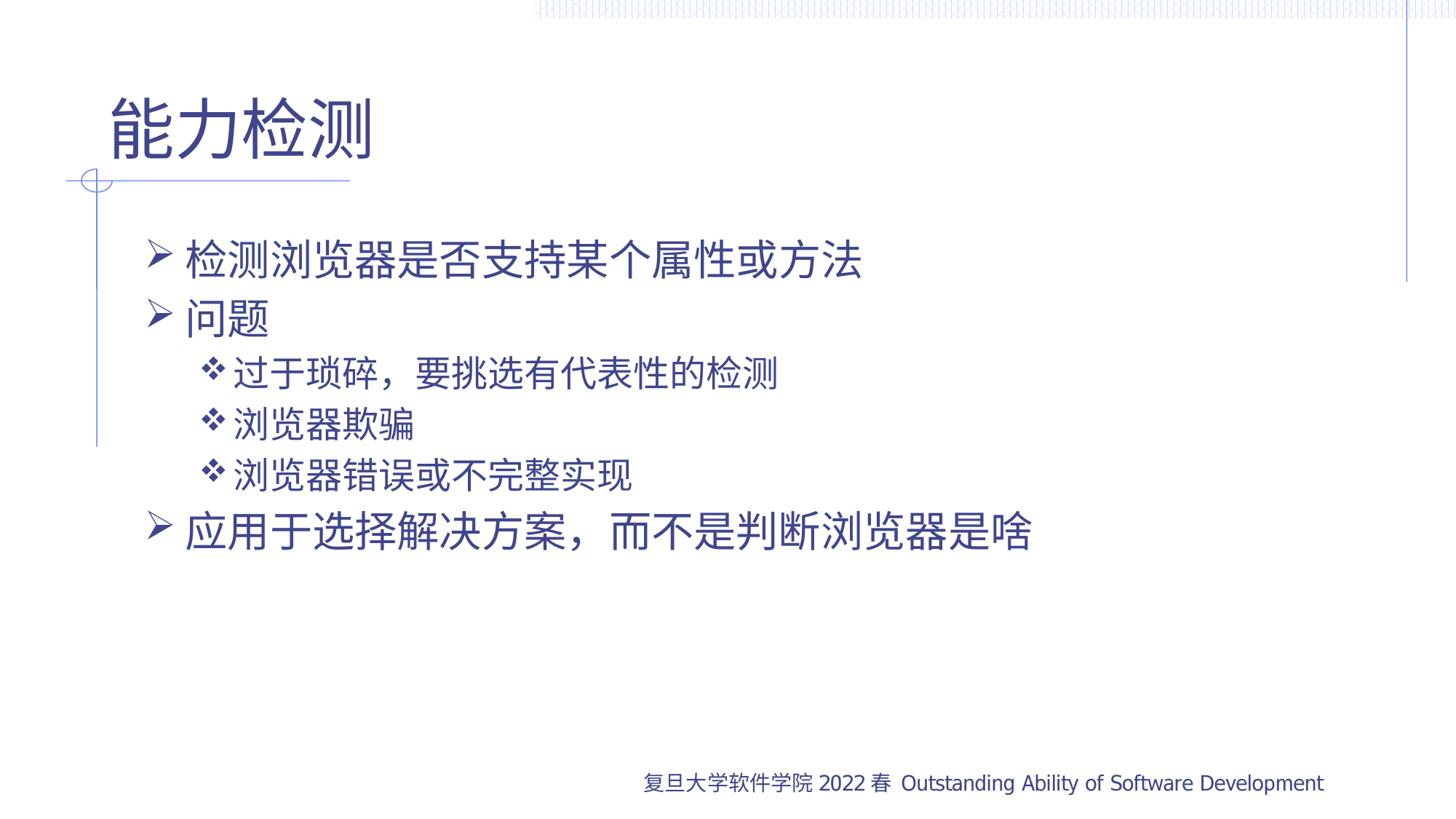

# 能力检测
检测浏览器是否支持某个属性或方法
问题
过于琐碎，要挑选有代表性的检测
浏览器欺骗
浏览器错误或不完整实现
应用于选择解决方案，而不是判断浏览器是啥